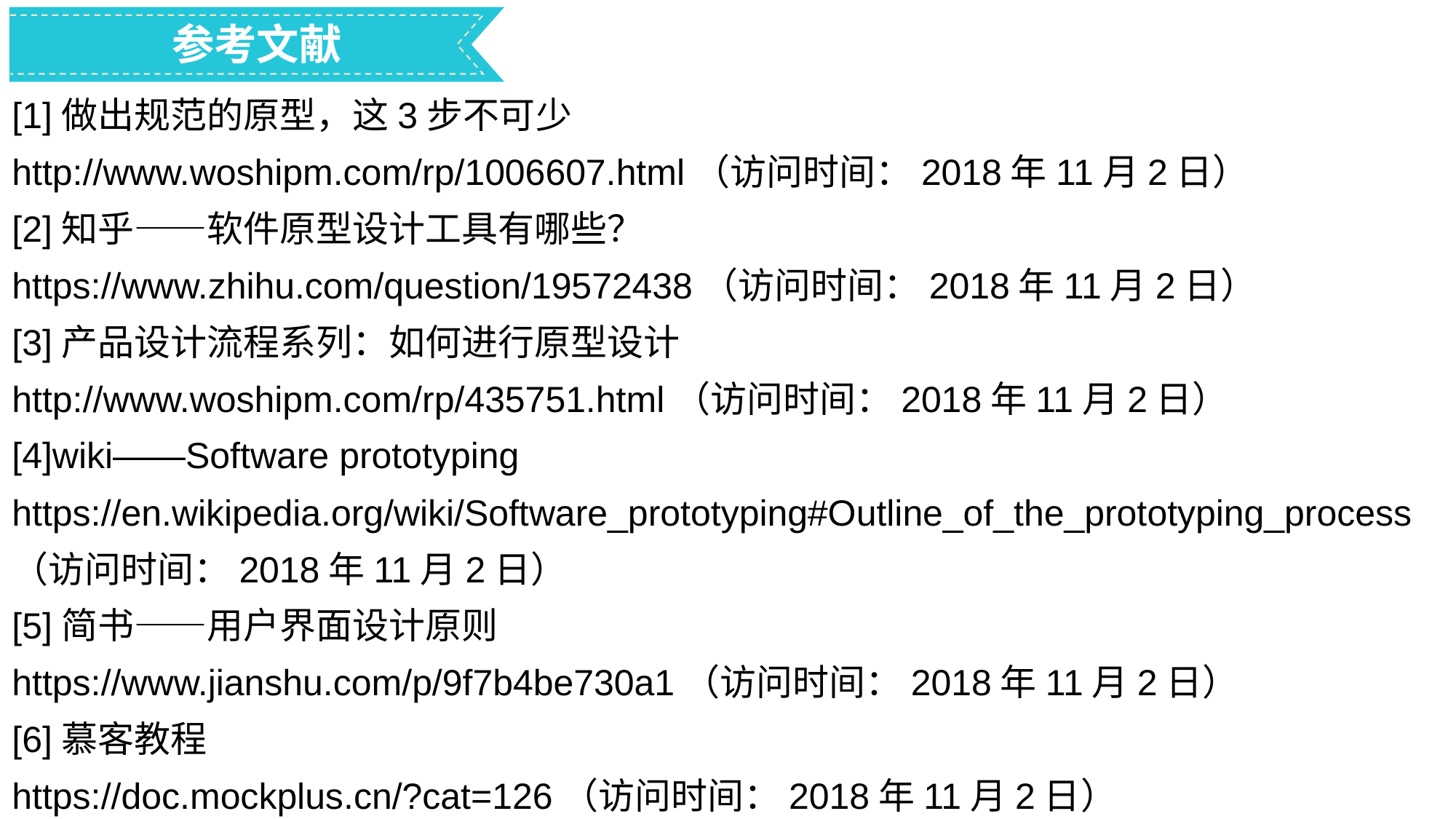

参考文献
[1]做出规范的原型，这3步不可少
http://www.woshipm.com/rp/1006607.html（访问时间：2018年11月2日）
[2]知乎——软件原型设计工具有哪些？
https://www.zhihu.com/question/19572438（访问时间：2018年11月2日）
[3]产品设计流程系列：如何进行原型设计
http://www.woshipm.com/rp/435751.html（访问时间：2018年11月2日）
[4]wiki——Software prototyping
https://en.wikipedia.org/wiki/Software_prototyping#Outline_of_the_prototyping_process
（访问时间：2018年11月2日）
[5]简书——用户界面设计原则
https://www.jianshu.com/p/9f7b4be730a1（访问时间：2018年11月2日）
[6]慕客教程
https://doc.mockplus.cn/?cat=126（访问时间：2018年11月2日）